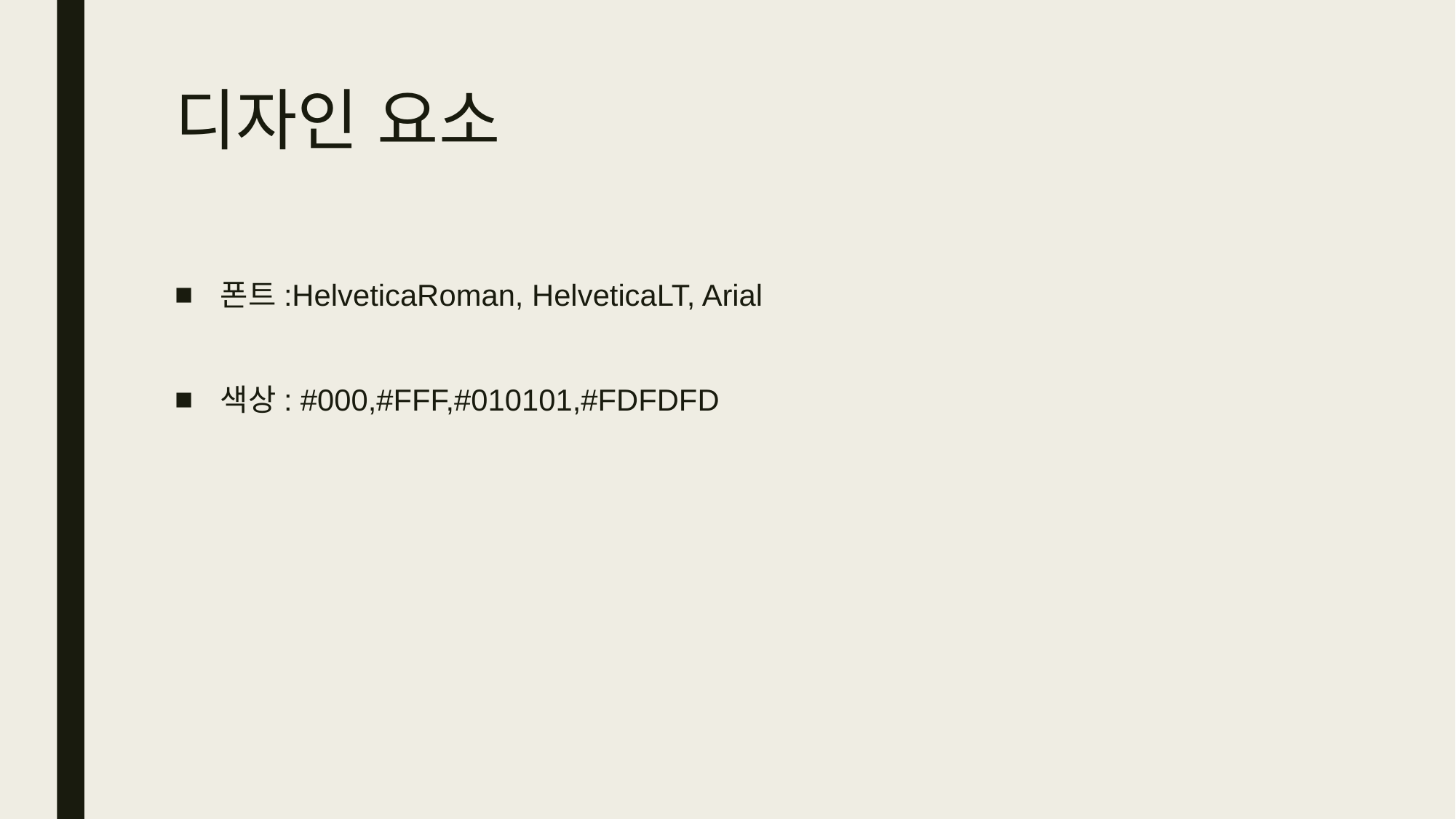

# 디자인 요소
폰트:HelveticaRoman, HelveticaLT, Arial

색상: #000,#FFF,#010101,#FDFDFD